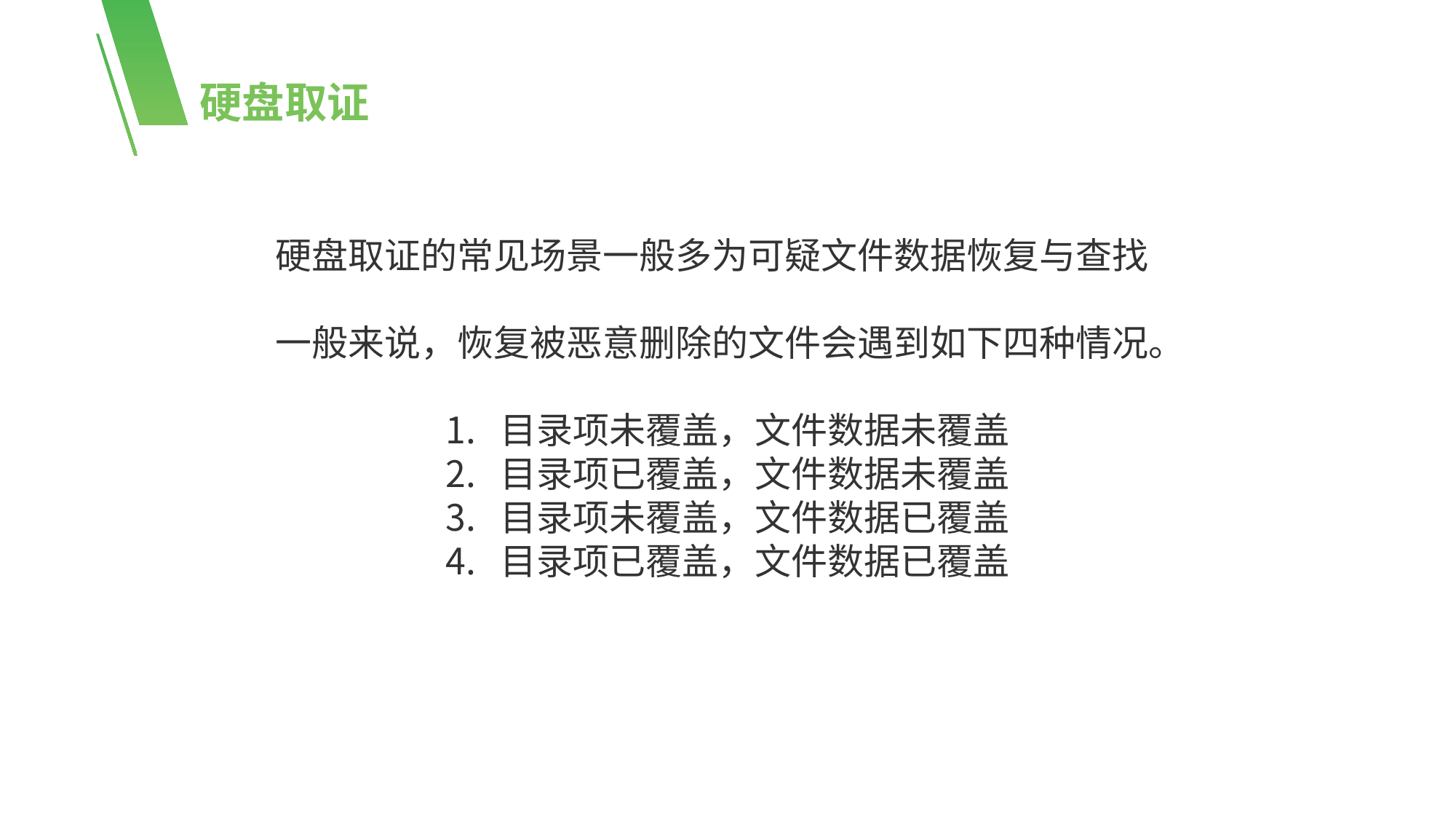

硬盘取证
硬盘取证的常见场景一般多为可疑文件数据恢复与查找

一般来说，恢复被恶意删除的文件会遇到如下四种情况。

目录项未覆盖，文件数据未覆盖
目录项已覆盖，文件数据未覆盖
目录项未覆盖，文件数据已覆盖
目录项已覆盖，文件数据已覆盖